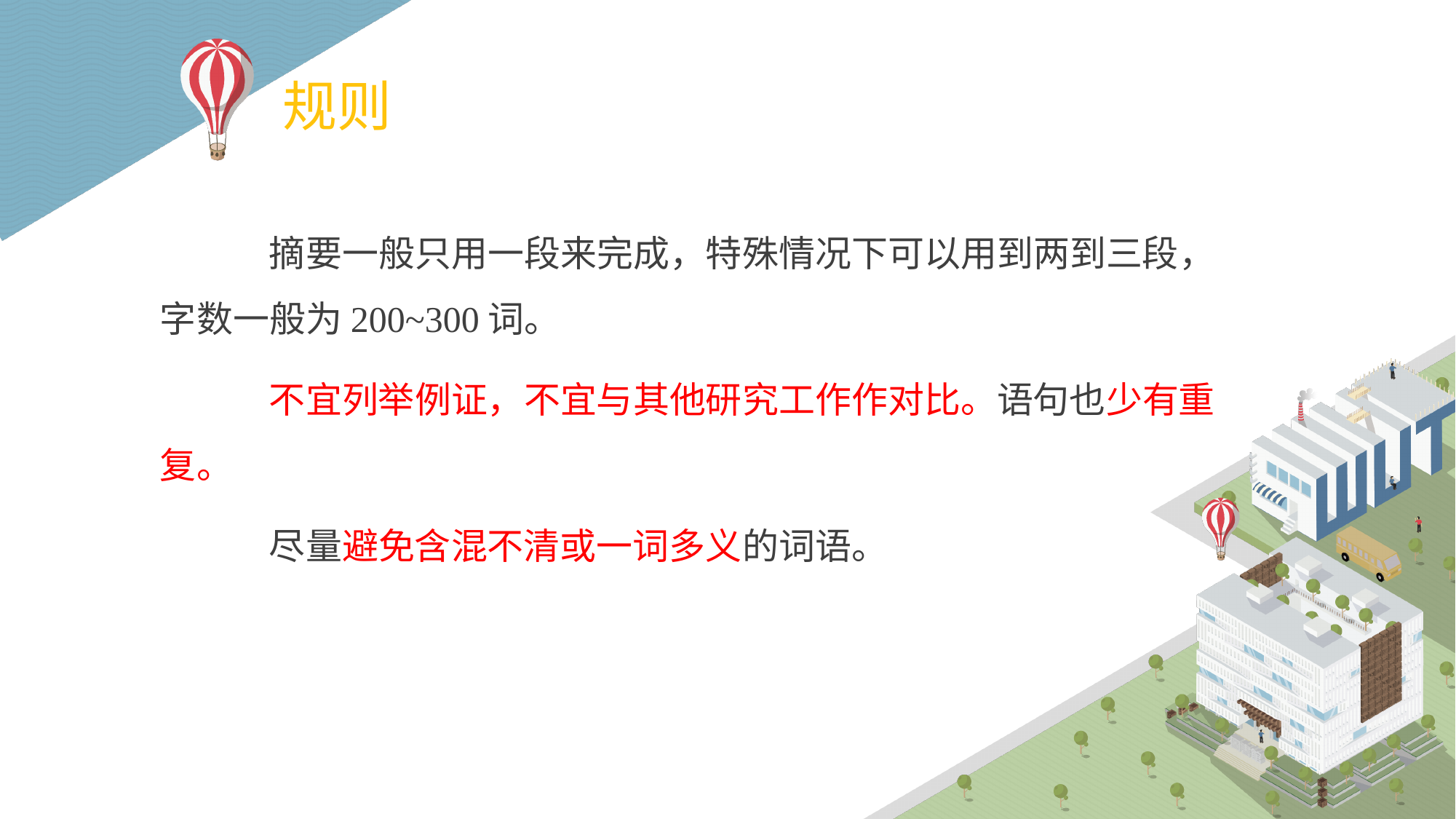

# 规则
	摘要一般只用一段来完成，特殊情况下可以用到两到三段，字数一般为200~300词。
	不宜列举例证，不宜与其他研究工作作对比。语句也少有重复。
	尽量避免含混不清或一词多义的词语。